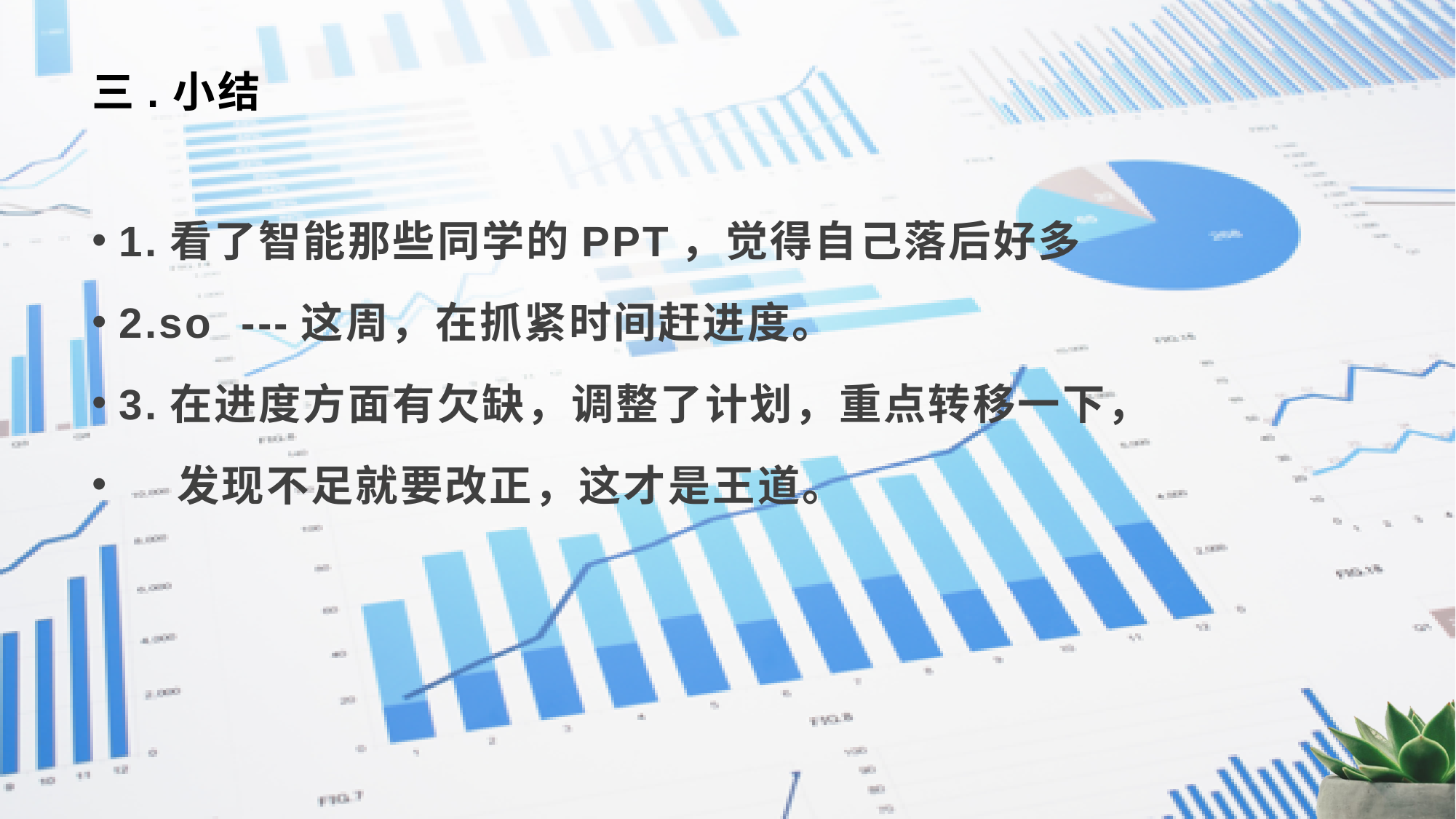

# 三.小结

1.看了智能那些同学的PPT，觉得自己落后好多
2.so  ---这周，在抓紧时间赶进度。
3.在进度方面有欠缺，调整了计划，重点转移一下，
    发现不足就要改正，这才是王道。